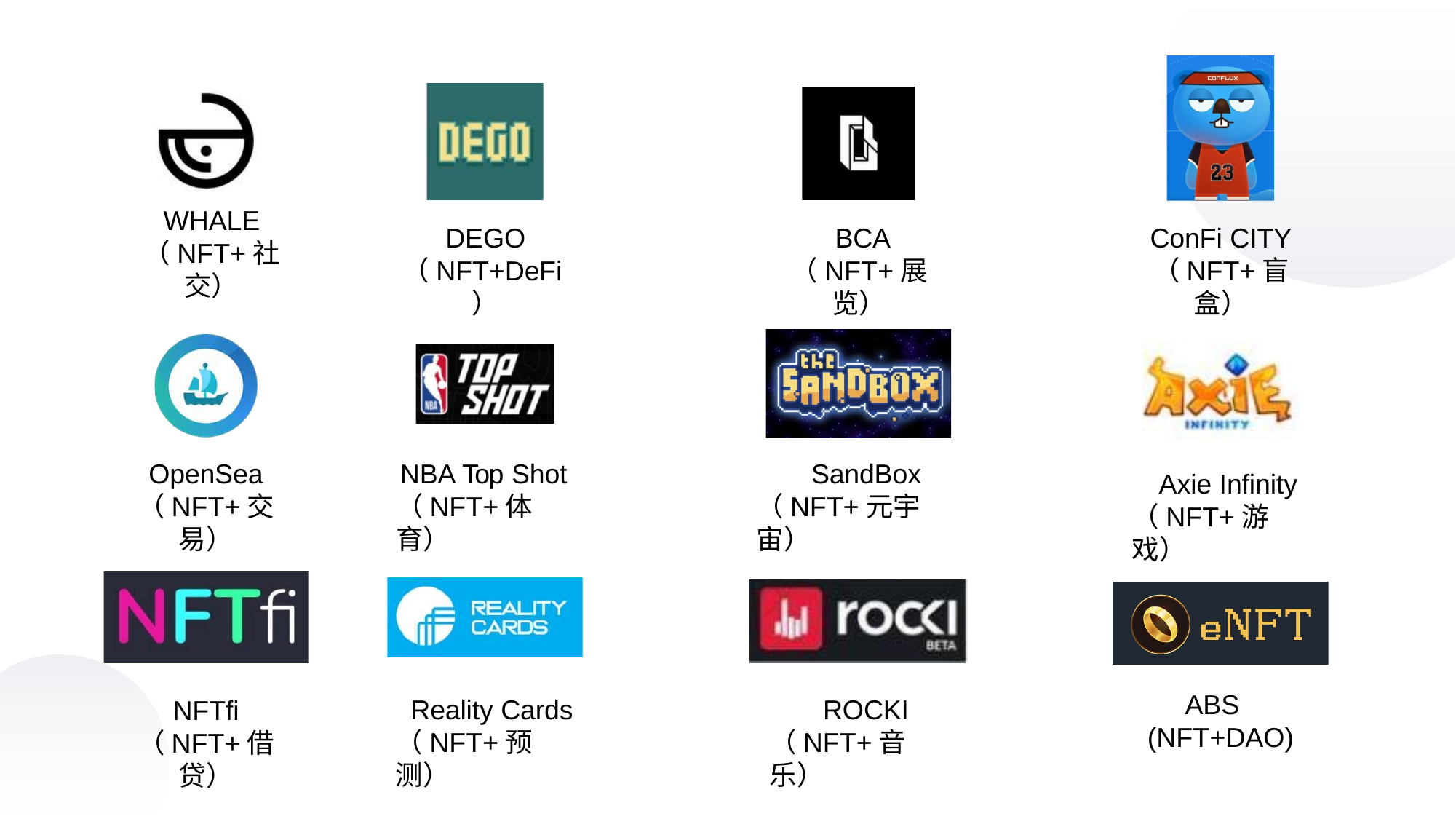

WHALE
（NFT+社交）
DEGO
（NFT+DeFi）
ConFi CITY
（NFT+盲盒）
BCA
（NFT+展览）

OpenSea
（NFT+交易）
NBA Top Shot
（NFT+体育）
SandBox
（NFT+元宇宙）
Axie Infinity
（NFT+游戏）

ABS  (NFT+DAO)
ROCKI
（NFT+音乐）
Reality Cards
（NFT+预测）
NFTfi
（NFT+借贷）